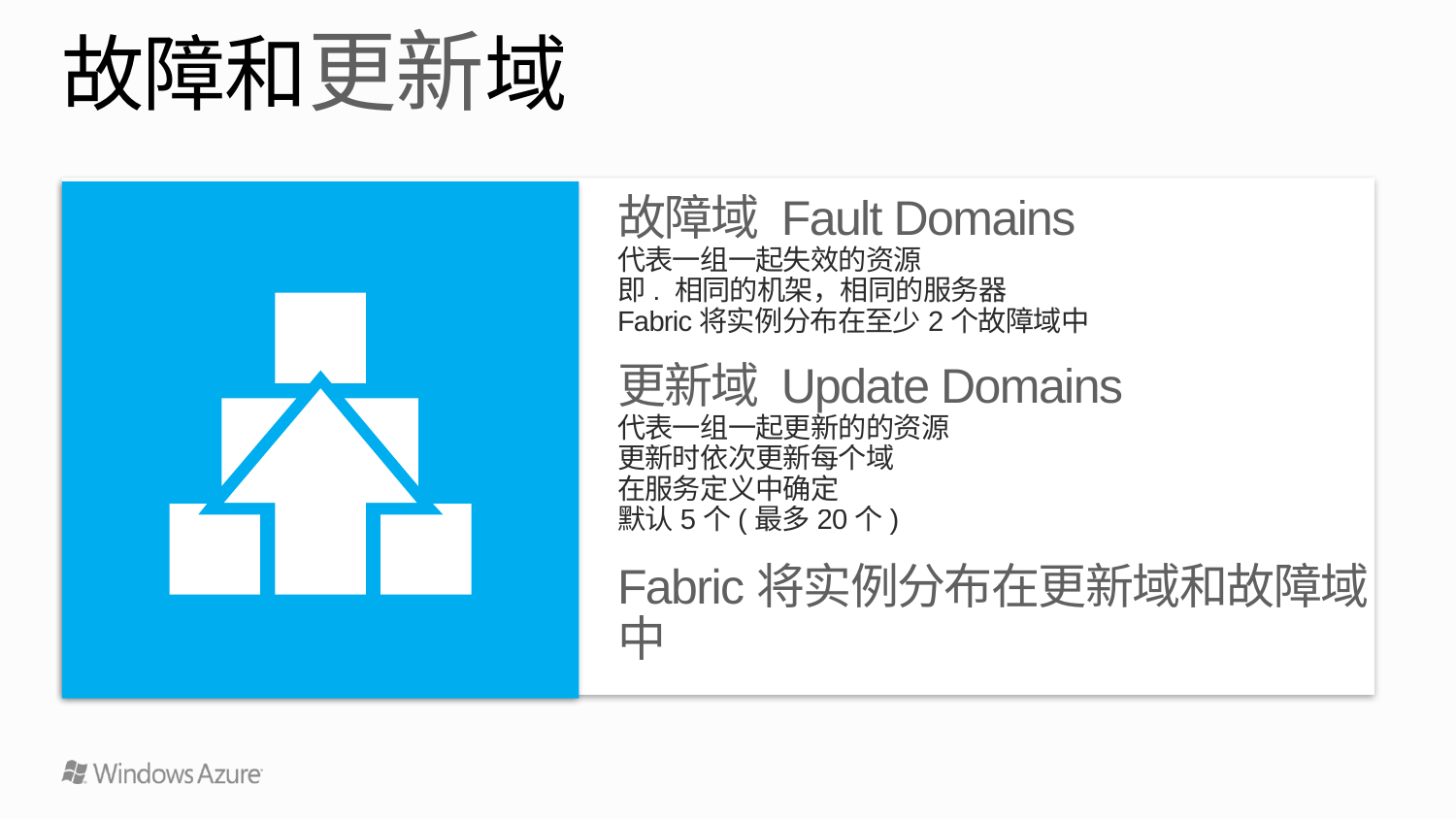

# 故障和更新域

故障域 Fault Domains
代表一组一起失效的资源
即. 相同的机架，相同的服务器
Fabric将实例分布在至少2个故障域中

更新域 Update Domains
代表一组一起更新的的资源
更新时依次更新每个域
在服务定义中确定
默认5个(最多20个)

Fabric将实例分布在更新域和故障域中